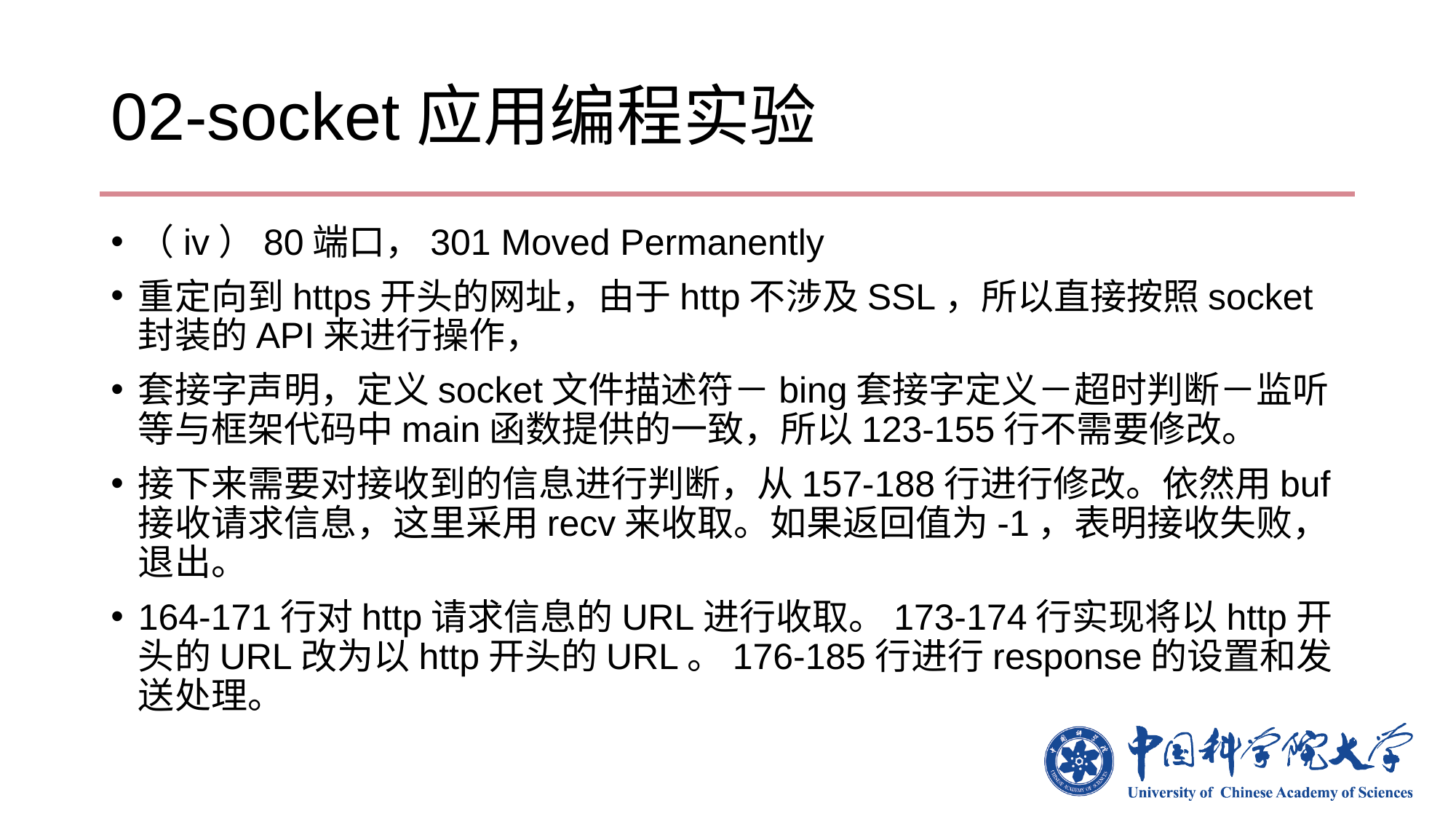

# 02-socket应用编程实验
（iv）80端口，301 Moved Permanently
重定向到https开头的网址，由于http不涉及SSL，所以直接按照socket封装的API来进行操作，
套接字声明，定义socket文件描述符－bing套接字定义－超时判断－监听等与框架代码中main函数提供的一致，所以123-155行不需要修改。
接下来需要对接收到的信息进行判断，从157-188行进行修改。依然用buf接收请求信息，这里采用recv来收取。如果返回值为-1，表明接收失败，退出。
164-171行对http请求信息的URL进行收取。173-174行实现将以http开头的URL改为以http开头的URL。176-185行进行response的设置和发送处理。